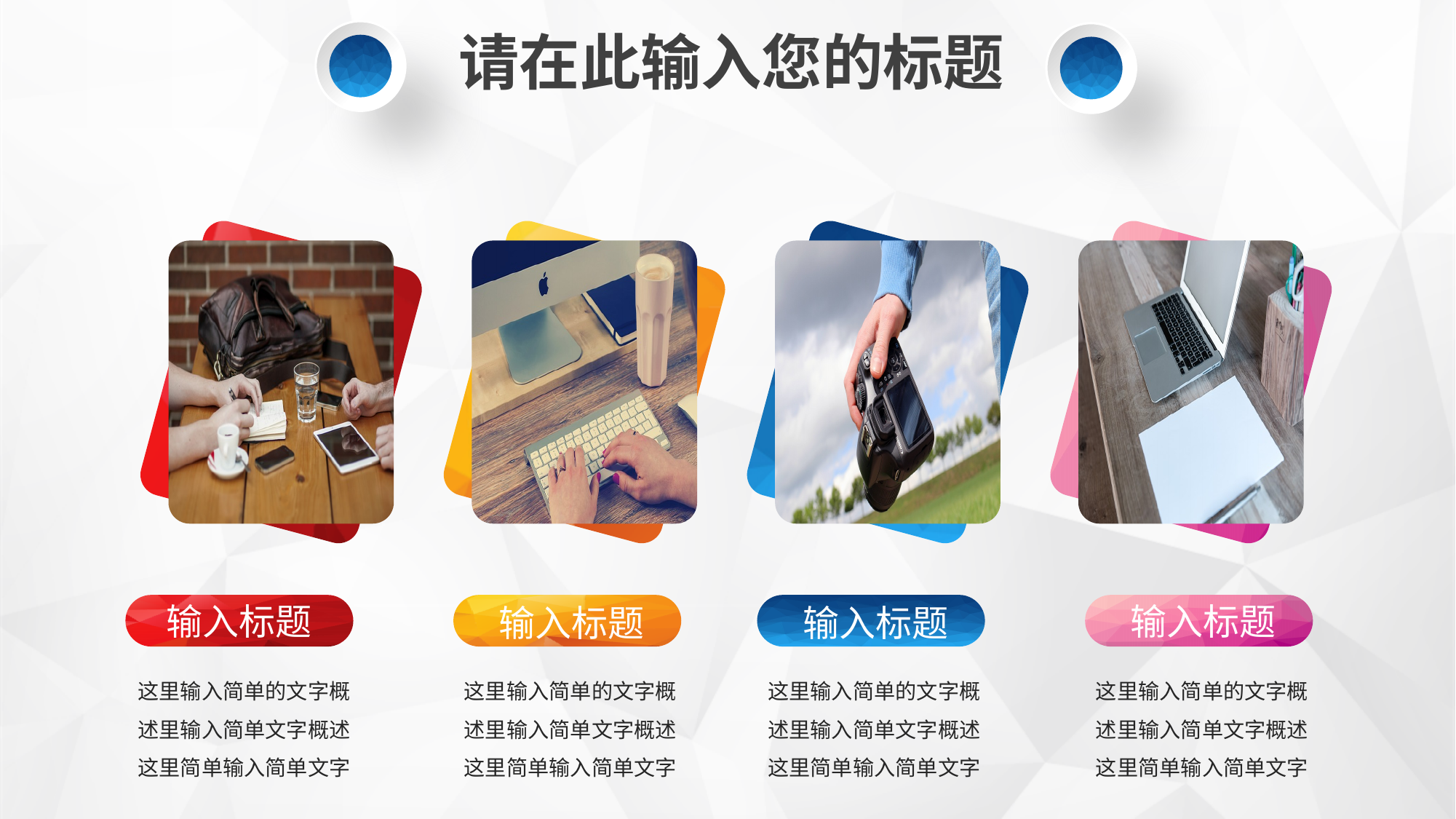

请在此输入您的标题

输入标题

输入标题

输入标题

输入标题

这里输入简单的文字概述里输入简单文字概述这里简单输入简单文字
这里输入简单的文字概述里输入简单文字概述这里简单输入简单文字
这里输入简单的文字概述里输入简单文字概述这里简单输入简单文字
这里输入简单的文字概述里输入简单文字概述这里简单输入简单文字